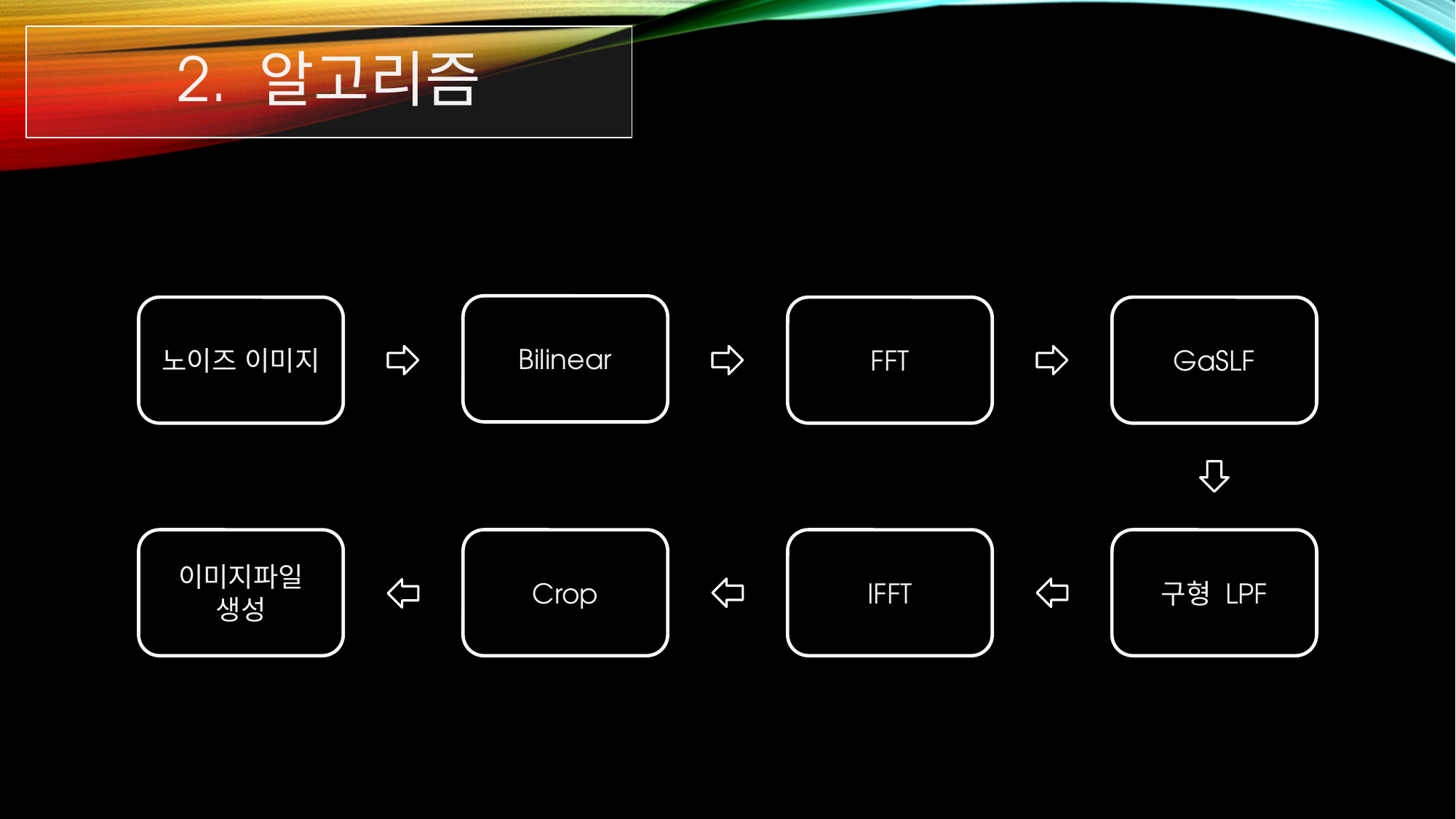

# 2. 알고리즘
Bilinear
노이즈 이미지
FFT
GaSLF

이미지파일 생성
Crop
IFFT
구형 LPF